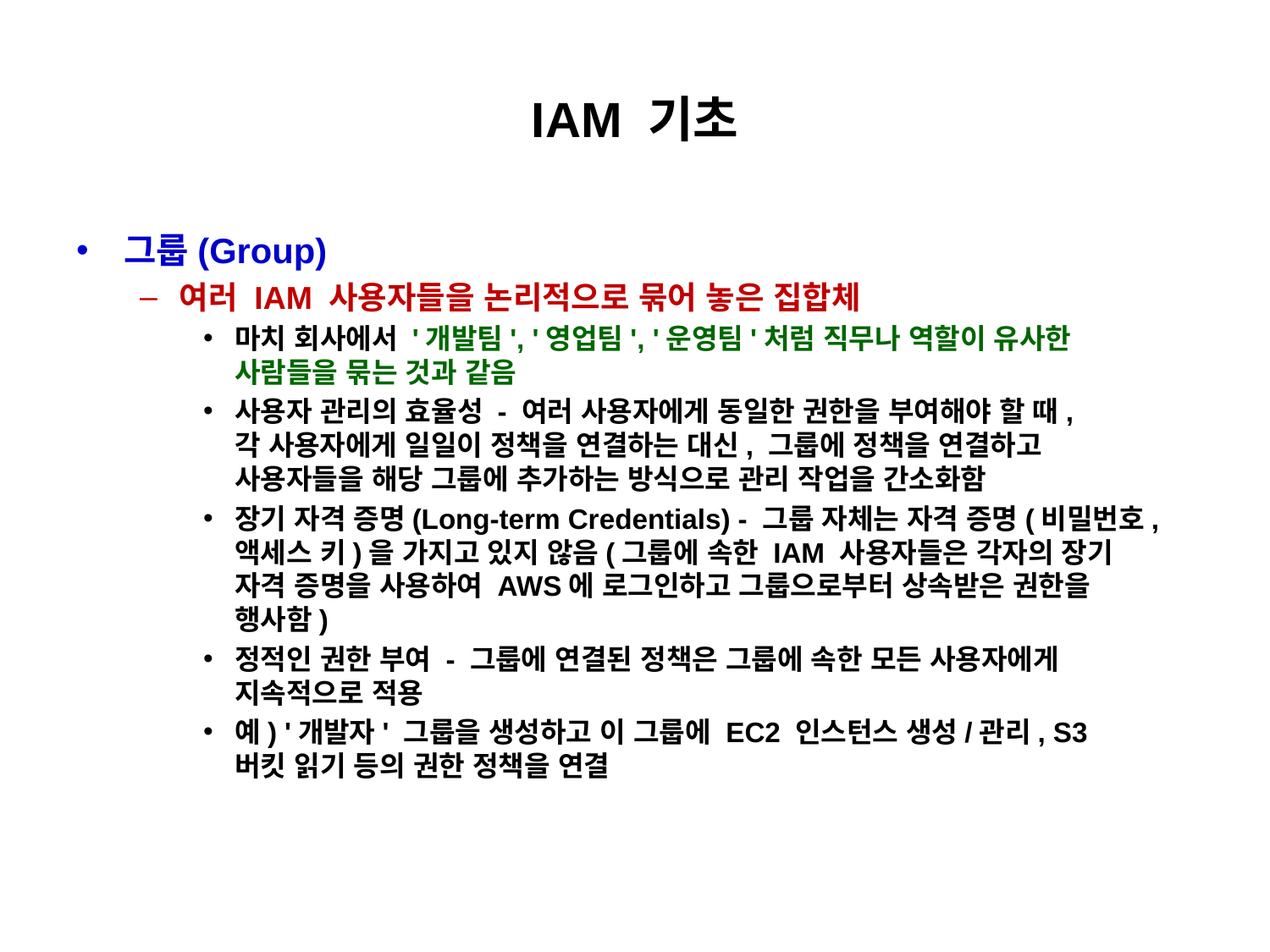

# IAM 기초
그룹(Group)
여러 IAM 사용자들을 논리적으로 묶어 놓은 집합체
마치 회사에서 '개발팀', '영업팀', '운영팀'처럼 직무나 역할이 유사한
사람들을 묶는 것과 같음
사용자 관리의 효율성 - 여러 사용자에게 동일한 권한을 부여해야 할 때,
각 사용자에게 일일이 정책을 연결하는 대신, 그룹에 정책을 연결하고
사용자들을 해당 그룹에 추가하는 방식으로 관리 작업을 간소화함
장기 자격 증명(Long-term Credentials) - 그룹 자체는 자격 증명(비밀번호, 액세스 키)을 가지고 있지 않음(그룹에 속한 IAM 사용자들은 각자의 장기
자격 증명을 사용하여 AWS에 로그인하고 그룹으로부터 상속받은 권한을
행사함)
정적인 권한 부여 - 그룹에 연결된 정책은 그룹에 속한 모든 사용자에게
지속적으로 적용
예) '개발자' 그룹을 생성하고 이 그룹에 EC2 인스턴스 생성/관리, S3
버킷 읽기 등의 권한 정책을 연결